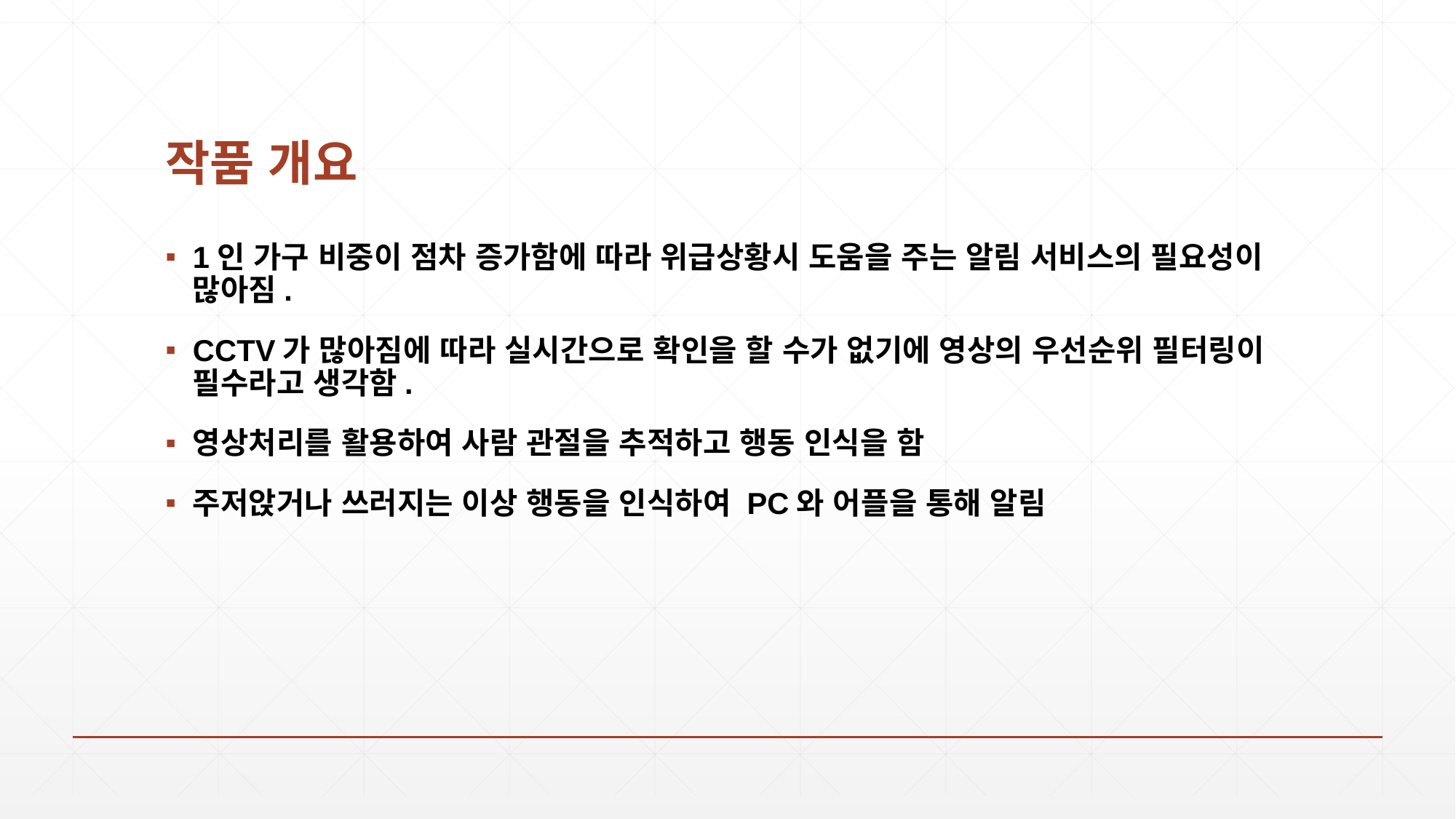

# 작품 개요
1인 가구 비중이 점차 증가함에 따라 위급상황시 도움을 주는 알림 서비스의 필요성이 많아짐.
CCTV가 많아짐에 따라 실시간으로 확인을 할 수가 없기에 영상의 우선순위 필터링이 필수라고 생각함.
영상처리를 활용하여 사람 관절을 추적하고 행동 인식을 함
주저앉거나 쓰러지는 이상 행동을 인식하여 PC와 어플을 통해 알림